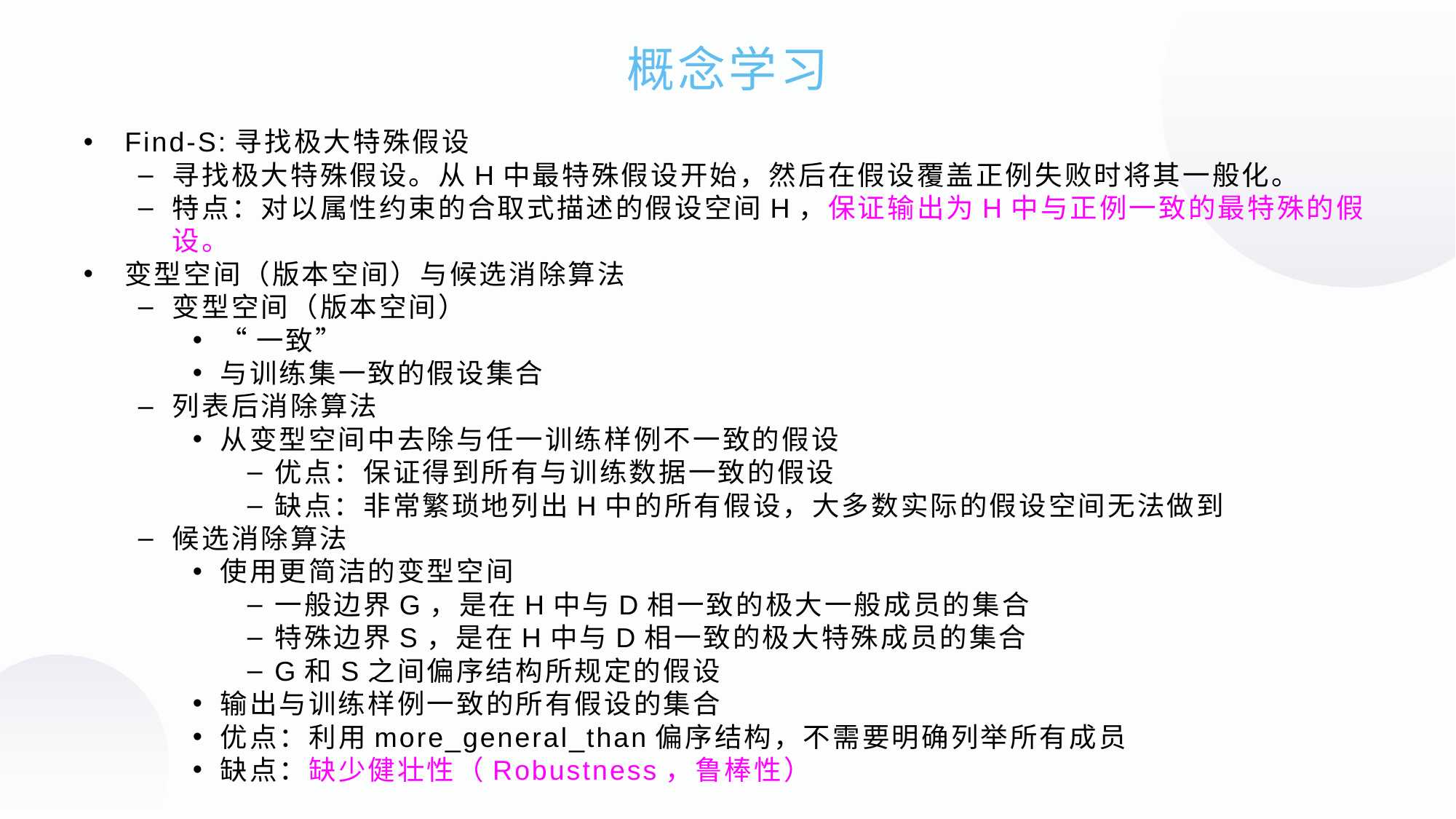

概念学习
Find-S:寻找极大特殊假设
寻找极大特殊假设。从H中最特殊假设开始，然后在假设覆盖正例失败时将其一般化。
特点：对以属性约束的合取式描述的假设空间H，保证输出为H中与正例一致的最特殊的假设。
变型空间（版本空间）与候选消除算法
变型空间（版本空间）
“一致”
与训练集一致的假设集合
列表后消除算法
从变型空间中去除与任一训练样例不一致的假设
优点：保证得到所有与训练数据一致的假设
缺点：非常繁琐地列出H中的所有假设，大多数实际的假设空间无法做到
候选消除算法
使用更简洁的变型空间
一般边界G，是在H中与D相一致的极大一般成员的集合
特殊边界S，是在H中与D相一致的极大特殊成员的集合
G和S之间偏序结构所规定的假设
输出与训练样例一致的所有假设的集合
优点：利用more_general_than偏序结构，不需要明确列举所有成员
缺点：缺少健壮性（Robustness，鲁棒性）